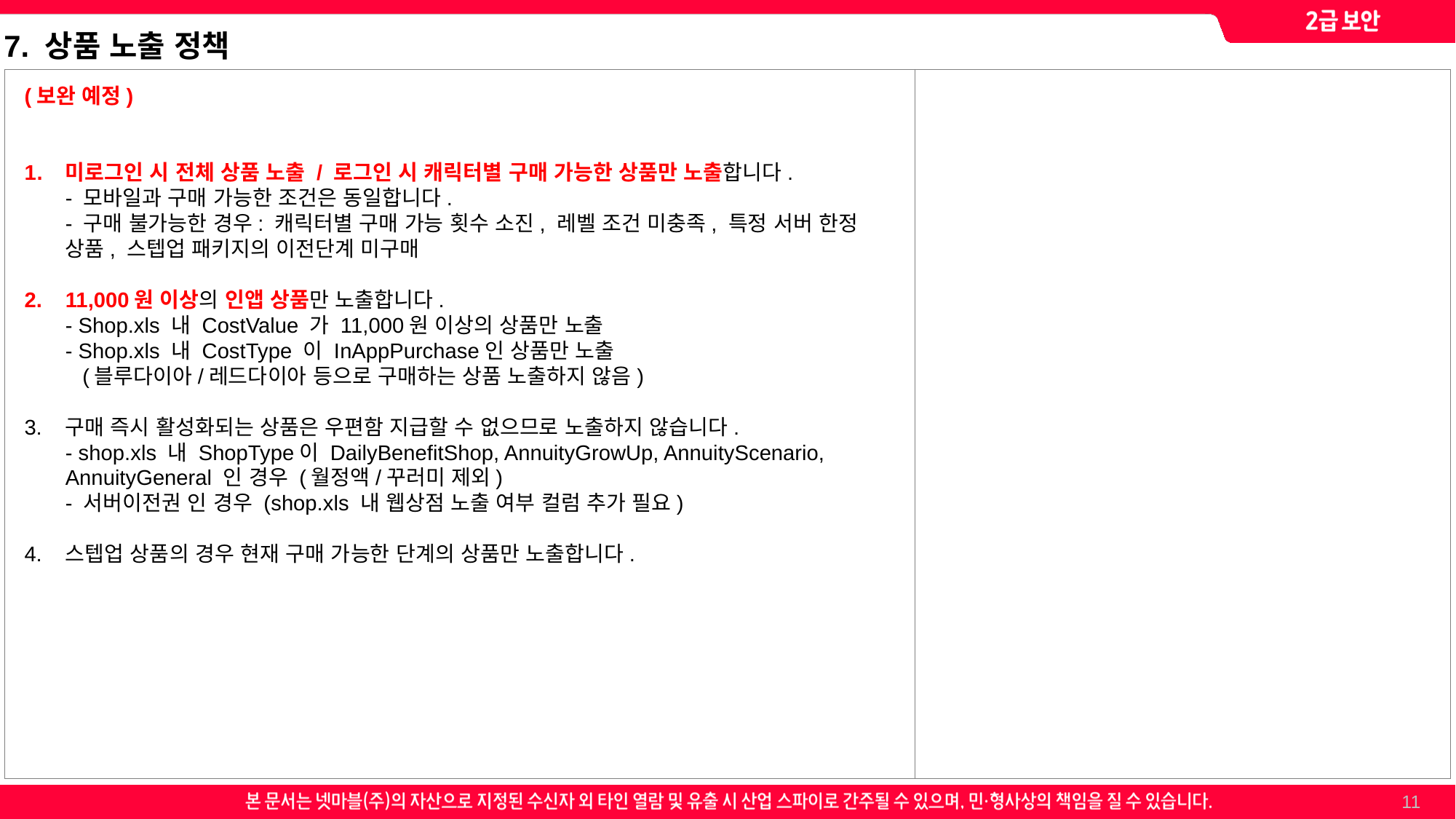

7. 상품 노출 정책

(보완 예정)

미로그인 시 전체 상품 노출 / 로그인 시 캐릭터별 구매 가능한 상품만 노출합니다.
- 모바일과 구매 가능한 조건은 동일합니다.
- 구매 불가능한 경우: 캐릭터별 구매 가능 횟수 소진, 레벨 조건 미충족, 특정 서버 한정 상품, 스텝업 패키지의 이전단계 미구매

11,000원 이상의 인앱 상품만 노출합니다.
- Shop.xls 내 CostValue 가 11,000원 이상의 상품만 노출
- Shop.xls 내 CostType 이 InAppPurchase인 상품만 노출
  (블루다이아/레드다이아 등으로 구매하는 상품 노출하지 않음)
구매 즉시 활성화되는 상품은 우편함 지급할 수 없으므로 노출하지 않습니다.
- shop.xls 내 ShopType이 DailyBenefitShop, AnnuityGrowUp, AnnuityScenario, AnnuityGeneral 인 경우 (월정액/꾸러미 제외)
- 서버이전권 인 경우 (shop.xls 내 웹상점 노출 여부 컬럼 추가 필요)

스텝업 상품의 경우 현재 구매 가능한 단계의 상품만 노출합니다.
11